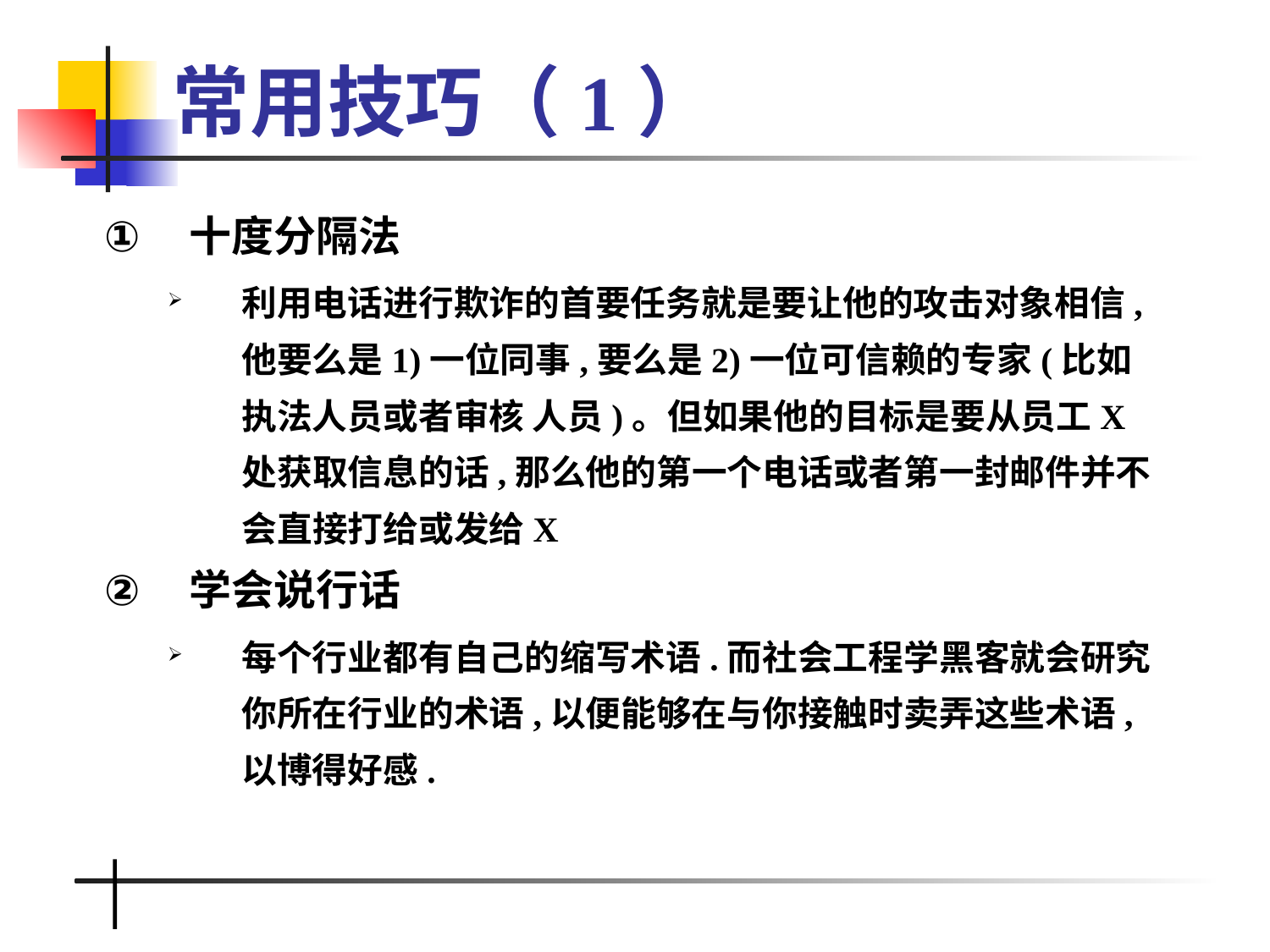

# 常用技巧（1）
十度分隔法
利用电话进行欺诈的首要任务就是要让他的攻击对象相信,他要么是1)一位同事,要么是2)一位可信赖的专家(比如执法人员或者审核 人员)。但如果他的目标是要从员工X处获取信息的话,那么他的第一个电话或者第一封邮件并不会直接打给或发给X
学会说行话
每个行业都有自己的缩写术语.而社会工程学黑客就会研究你所在行业的术语,以便能够在与你接触时卖弄这些术语,以博得好感.